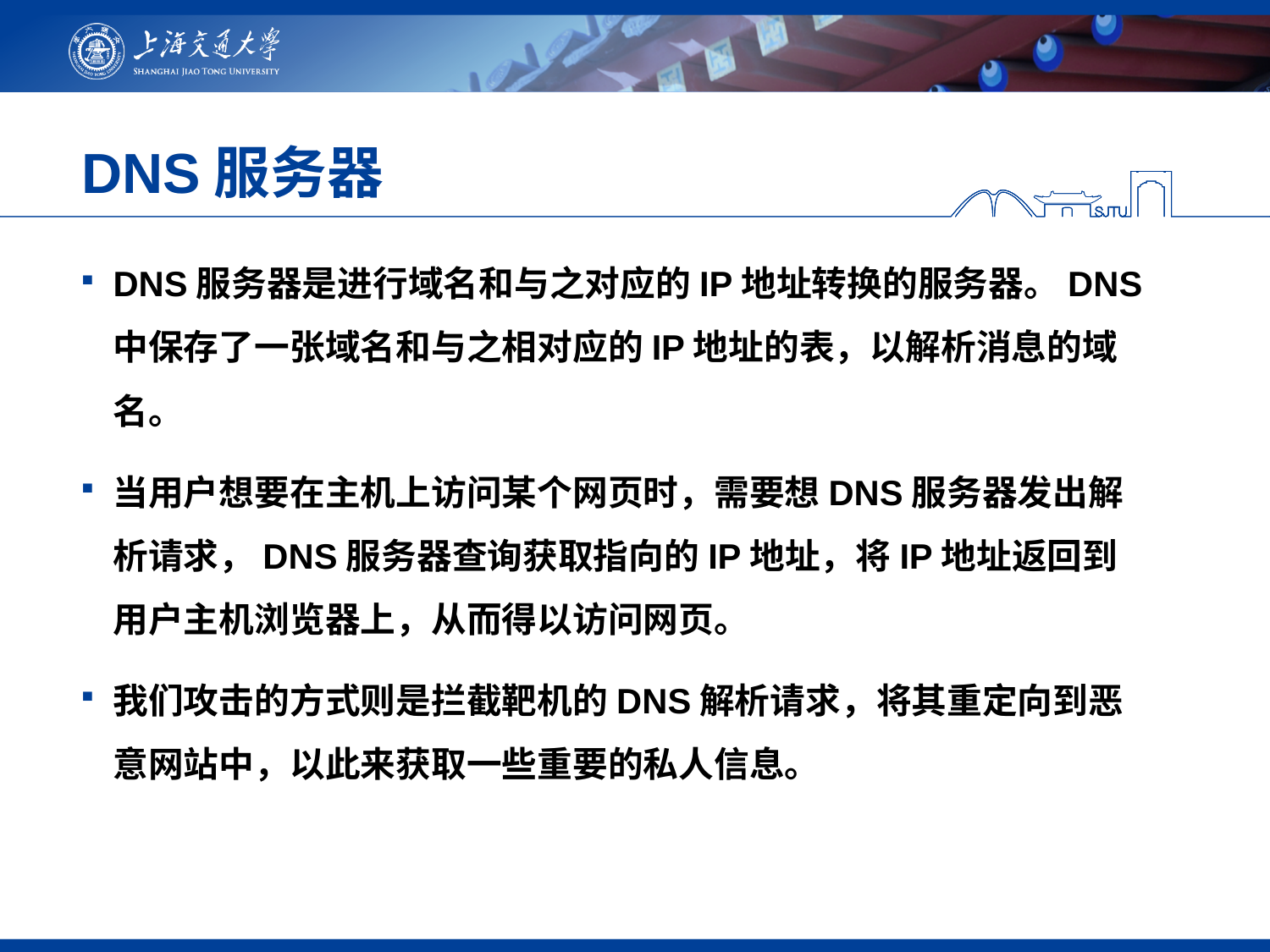

# DNS服务器
DNS服务器是进行域名和与之对应的IP地址转换的服务器。DNS中保存了一张域名和与之相对应的IP地址的表，以解析消息的域名。
当用户想要在主机上访问某个网页时，需要想DNS服务器发出解析请求，DNS服务器查询获取指向的IP地址，将IP地址返回到用户主机浏览器上，从而得以访问网页。
我们攻击的方式则是拦截靶机的DNS解析请求，将其重定向到恶意网站中，以此来获取一些重要的私人信息。